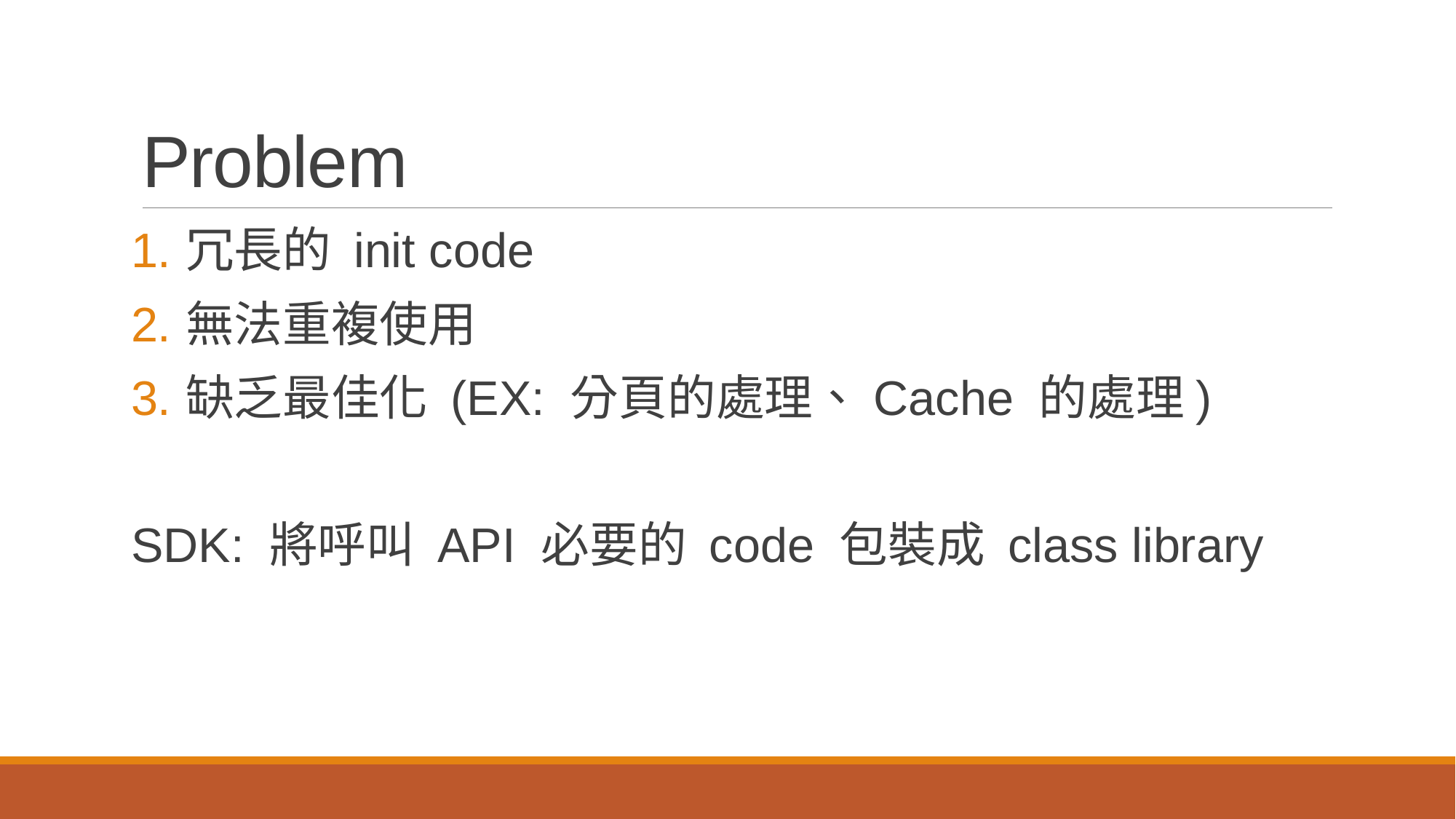

# Problem
冗長的 init code
無法重複使用
缺乏最佳化 (EX: 分頁的處理、Cache 的處理)

SDK: 將呼叫 API 必要的 code 包裝成 class library